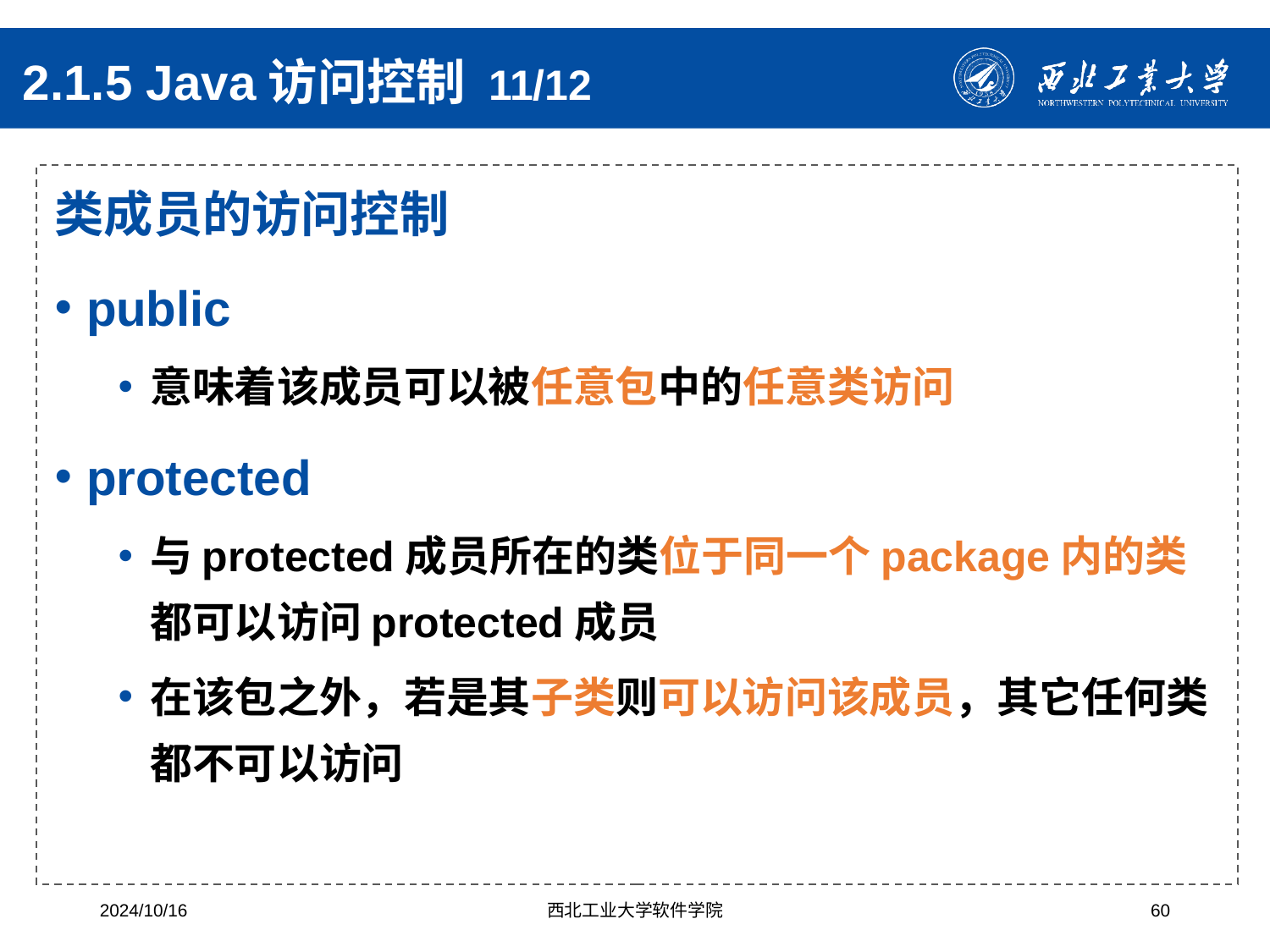

# 2.1.5 Java访问控制 11/12
类成员的访问控制
public
意味着该成员可以被任意包中的任意类访问
protected
与protected成员所在的类位于同一个package内的类都可以访问protected成员
在该包之外，若是其子类则可以访问该成员，其它任何类都不可以访问
2024/10/16
西北工业大学软件学院
60